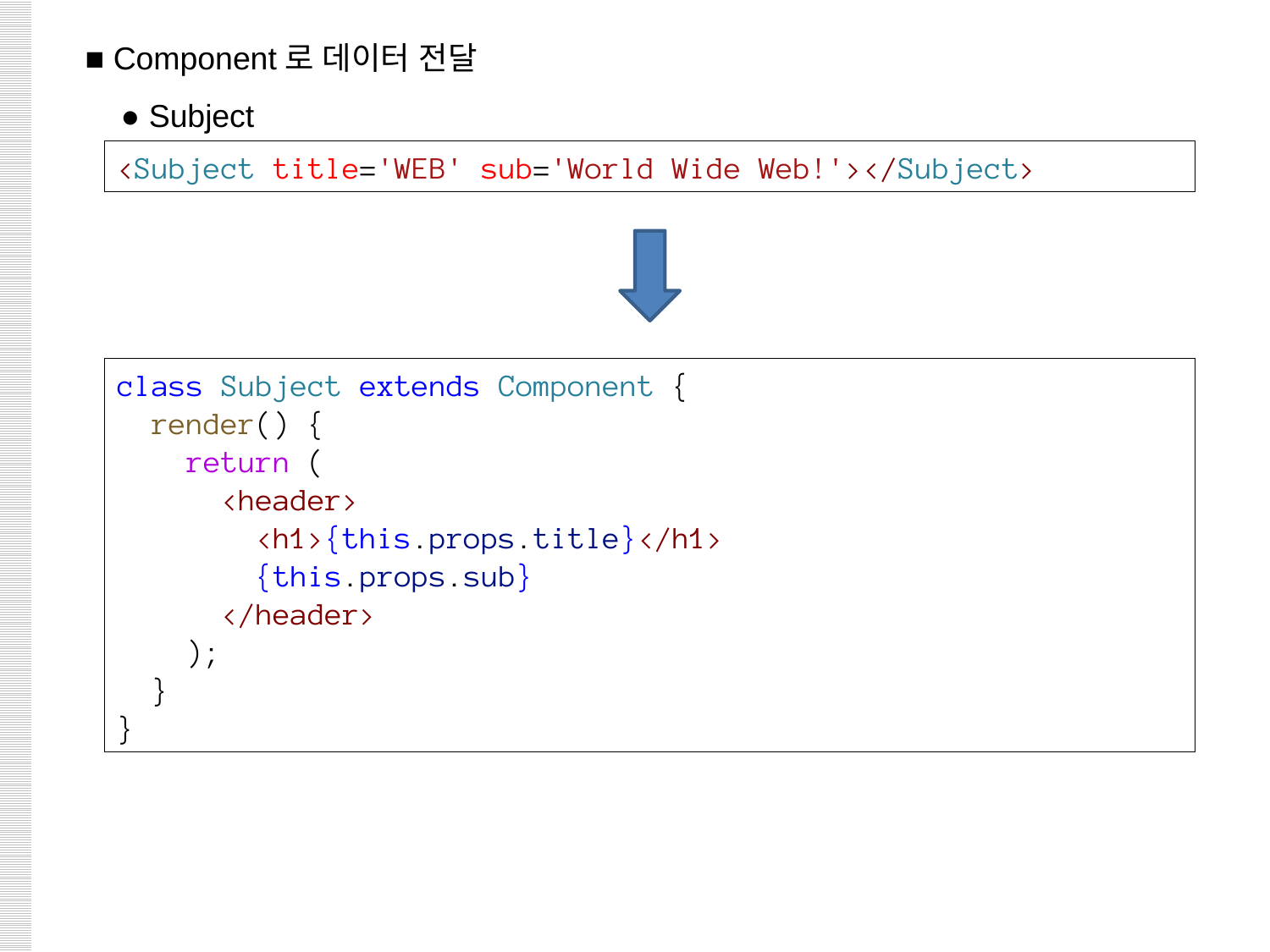

■ Component로 데이터 전달
    ● Subject
<Subject title='WEB' sub='World Wide Web!'></Subject>

class Subject extends Component {
  render() {
    return (
      <header>
        <h1>{this.props.title}</h1>
        {this.props.sub}
      </header>
    );
  }
}